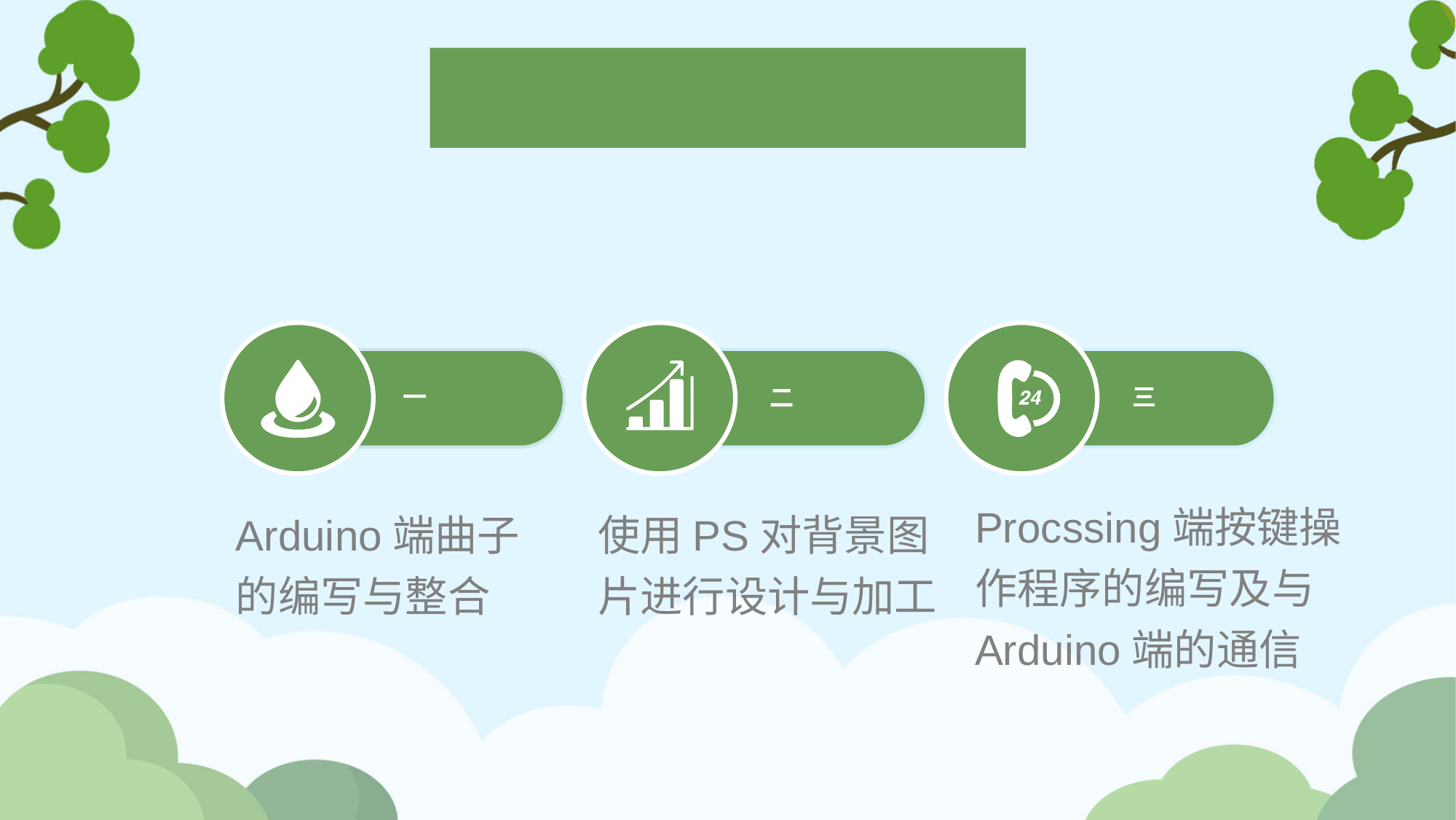

一

二

三
Procssing端按键操作程序的编写及与Arduino端的通信

Arduino端曲子的编写与整合

使用PS对背景图片进行设计与加工